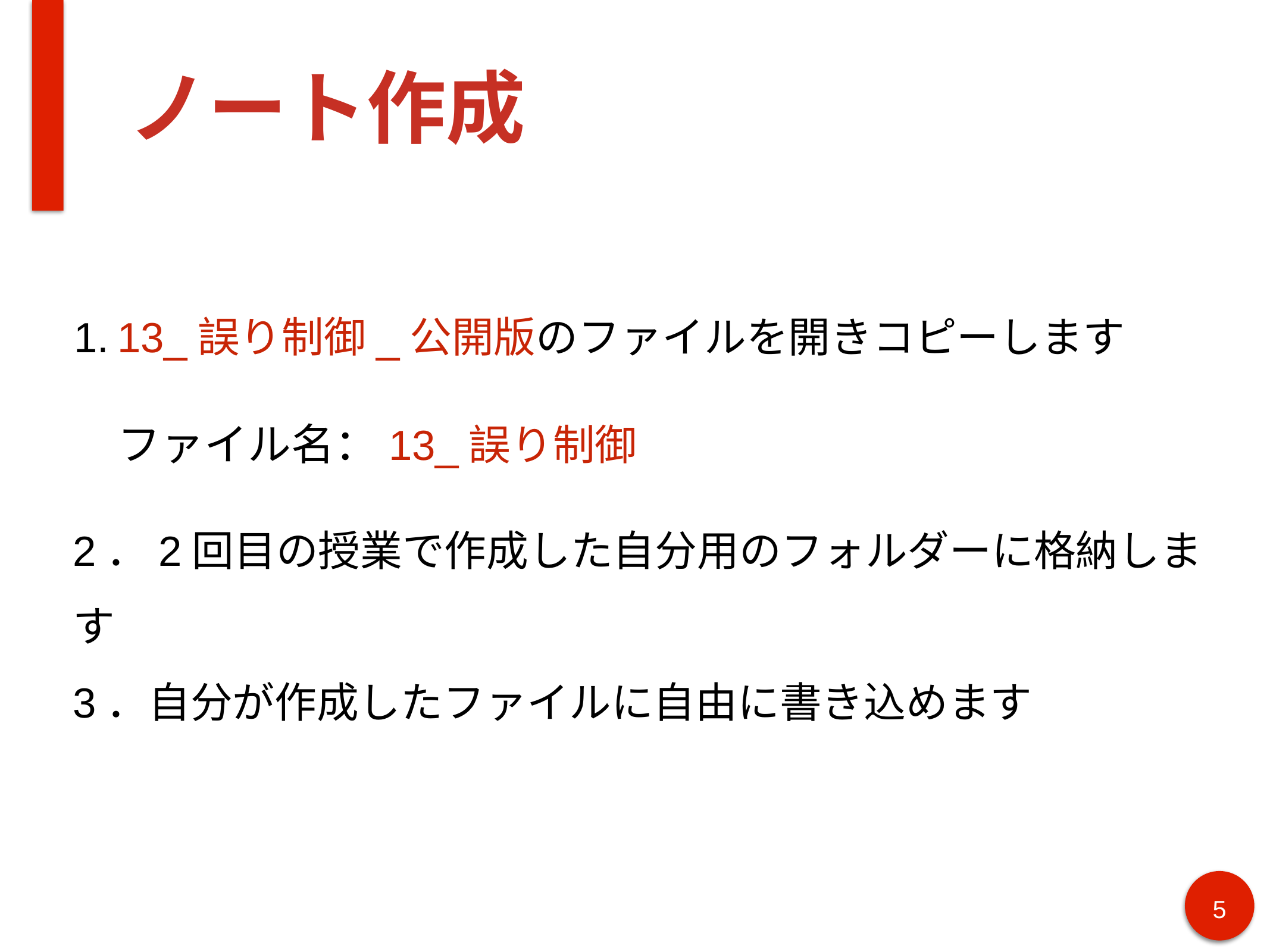

# ノート作成

13_誤り制御_公開版のファイルを開きコピーします
ファイル名：13_誤り制御
2．2回目の授業で作成した自分用のフォルダーに格納します
3．自分が作成したファイルに自由に書き込めます
5